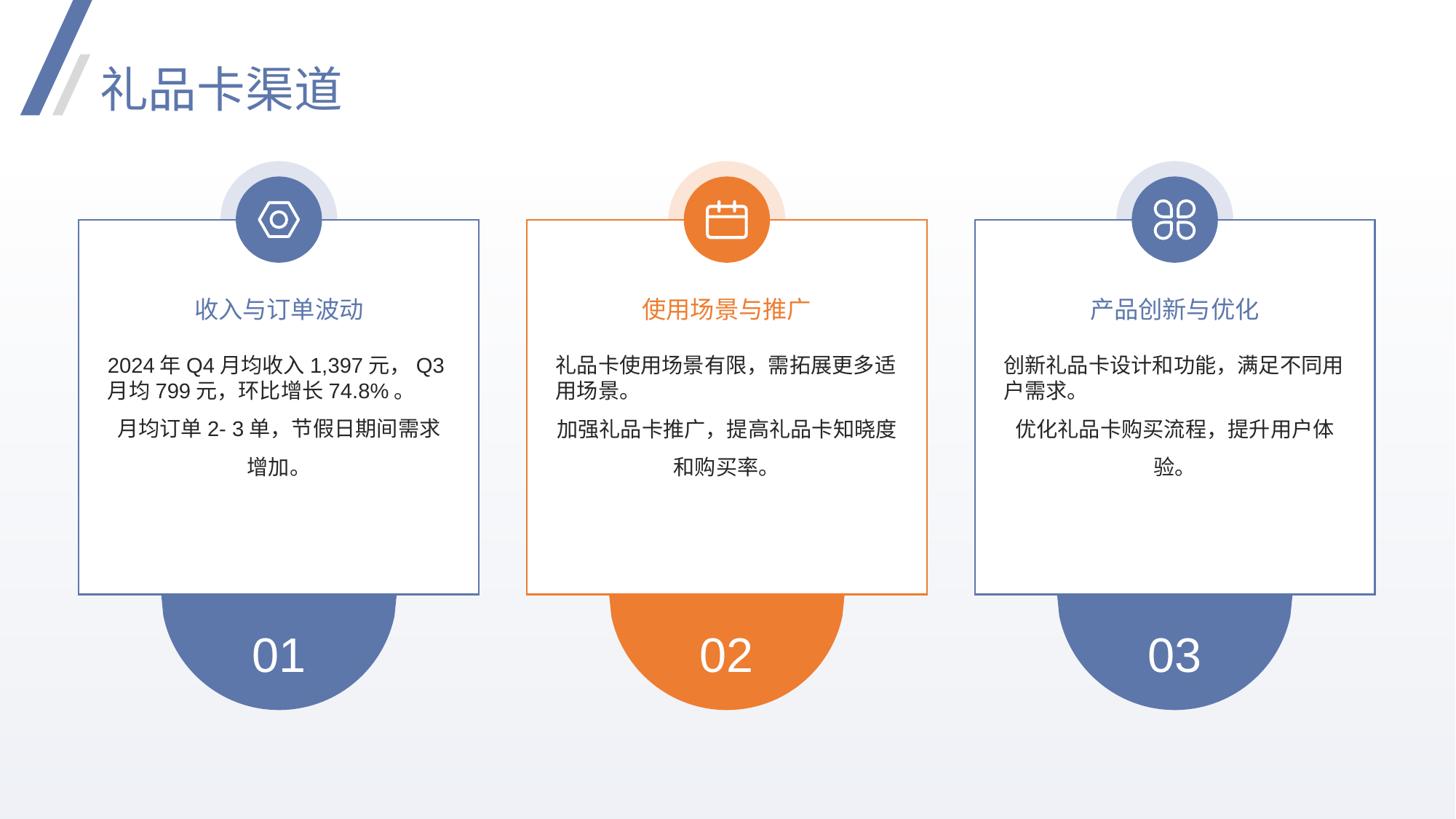

礼品卡渠道

收入与订单波动
使用场景与推广
产品创新与优化
2024年Q4月均收入1,397元，Q3月均799元，环比增长74.8%。
月均订单2- 3单，节假日期间需求增加。
礼品卡使用场景有限，需拓展更多适用场景。
加强礼品卡推广，提高礼品卡知晓度和购买率。
创新礼品卡设计和功能，满足不同用户需求。
优化礼品卡购买流程，提升用户体验。

01
02
03